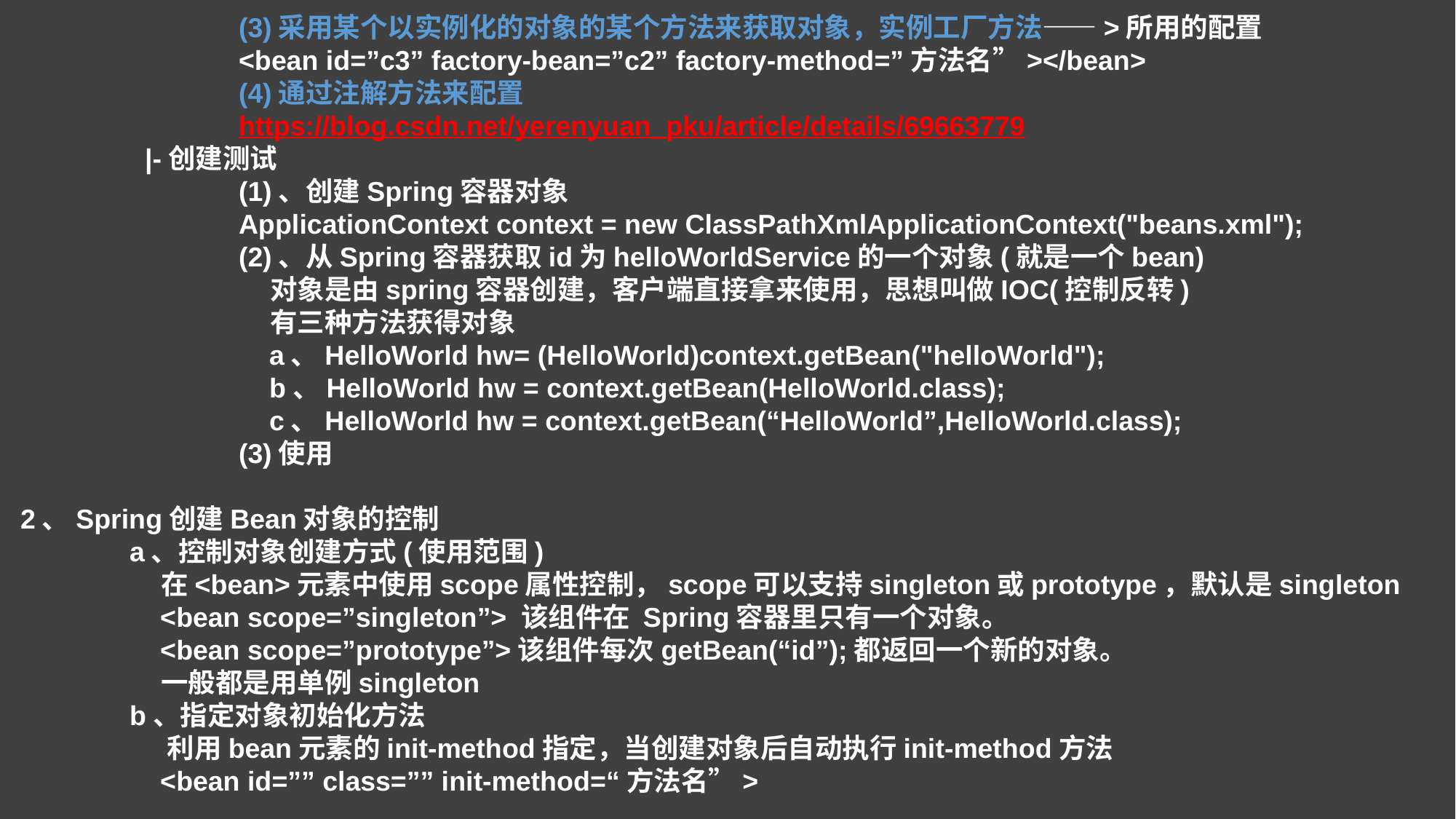

(3)采用某个以实例化的对象的某个方法来获取对象，实例工厂方法——>所用的配置
		<bean id=”c3” factory-bean=”c2” factory-method=”方法名”></bean>
		(4)通过注解方法来配置
		https://blog.csdn.net/yerenyuan_pku/article/details/69663779
	  |-创建测试
		(1)、创建Spring容器对象
		ApplicationContext context = new ClassPathXmlApplicationContext("beans.xml");			(2)、从Spring容器获取id为helloWorldService的一个对象(就是一个bean)
		    对象是由spring容器创建，客户端直接拿来使用，思想叫做IOC(控制反转)
		    有三种方法获得对象
		    a、HelloWorld hw= (HelloWorld)context.getBean("helloWorld");
		    b、HelloWorld hw = context.getBean(HelloWorld.class);
		    c、HelloWorld hw = context.getBean(“HelloWorld”,HelloWorld.class);
		(3)使用

2、Spring创建Bean对象的控制
	a、控制对象创建方式(使用范围)
	    在<bean>元素中使用scope属性控制，scope可以支持singleton或prototype，默认是singleton
	    <bean scope=”singleton”> 该组件在 Spring容器里只有一个对象。
	    <bean scope=”prototype”>该组件每次getBean(“id”);都返回一个新的对象。
	    一般都是用单例singleton
	b、指定对象初始化方法
	     利用bean元素的init-method指定，当创建对象后自动执行init-method方法
	    <bean id=”” class=”” init-method=“方法名”>